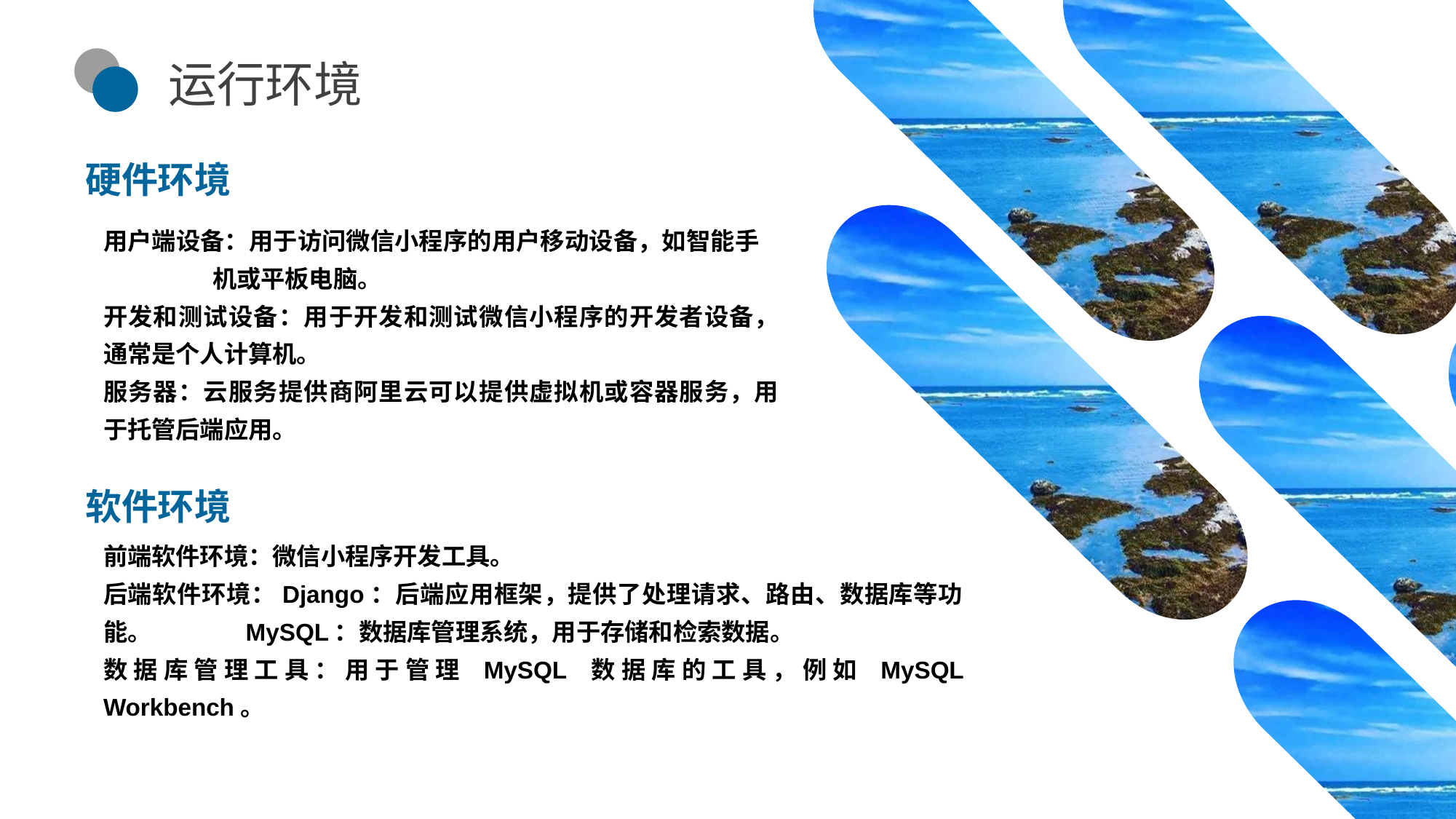

运行环境

硬件环境
用户端设备：用于访问微信小程序的用户移动设备，如智能手             	机或平板电脑。
开发和测试设备：用于开发和测试微信小程序的开发者设备，	通常是个人计算机。
服务器：云服务提供商阿里云可以提供虚拟机或容器服务，用	于托管后端应用。
软件环境
前端软件环境：微信小程序开发工具。
后端软件环境：Django：后端应用框架，提供了处理请求、路由、数据库等功能。	     MySQL：数据库管理系统，用于存储和检索数据。
数据库管理工具：用于管理 MySQL 数据库的工具，例如 MySQL Workbench。